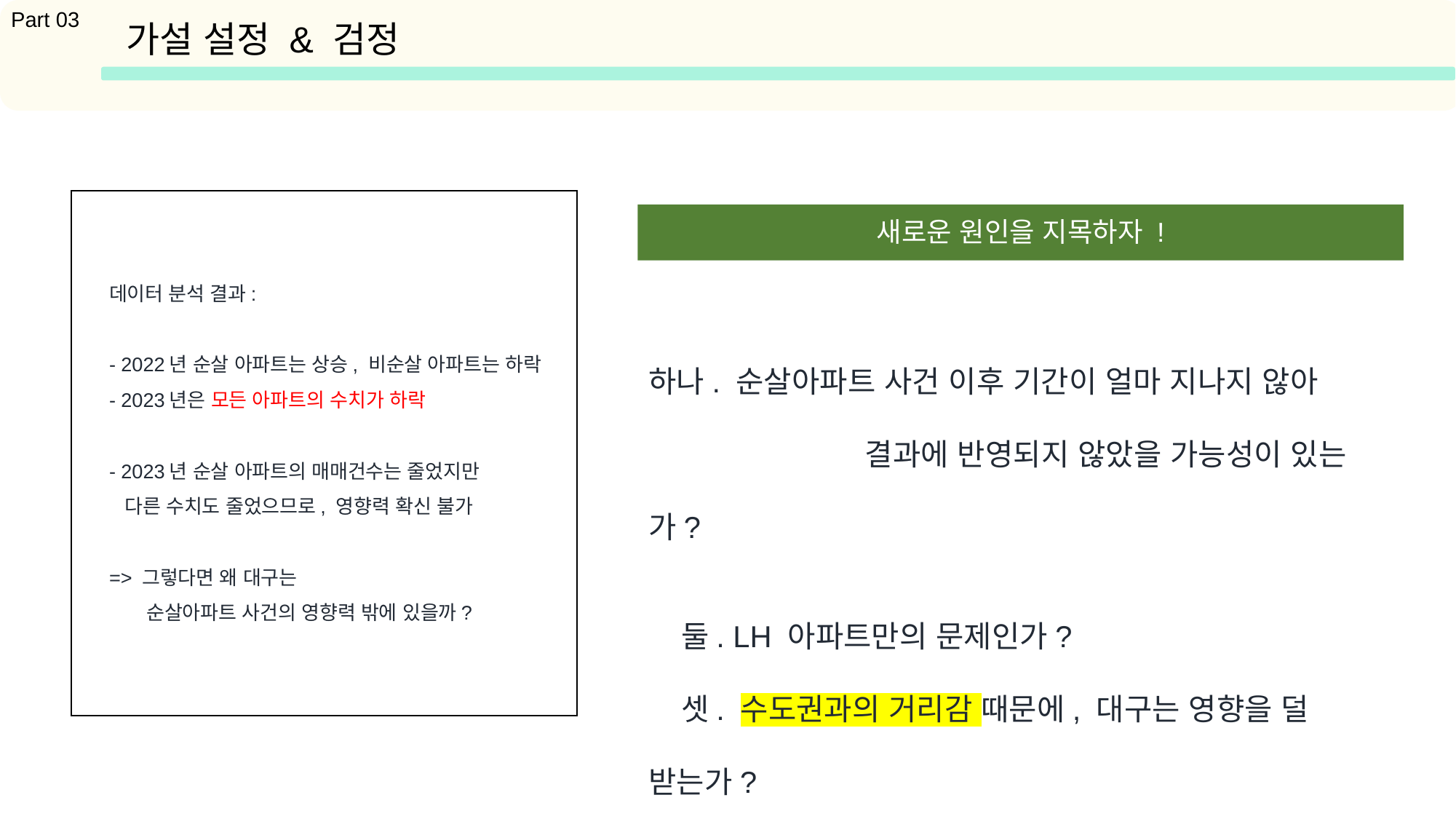

새로운 원인을 지목하자 !
데이터 분석 결과:

- 2022년 순살 아파트는 상승, 비순살 아파트는 하락
- 2023년은 모든 아파트의 수치가 하락

- 2023년 순살 아파트의 매매건수는 줄었지만
  다른 수치도 줄었으므로, 영향력 확신 불가

=> 그렇다면 왜 대구는
      순살아파트 사건의 영향력 밖에 있을까?
하나. 순살아파트 사건 이후 기간이 얼마 지나지 않아
                         결과에 반영되지 않았을 가능성이 있는가?

   둘. LH 아파트만의 문제인가?
   셋. 수도권과의 거리감 때문에, 대구는 영향을 덜 받는가?